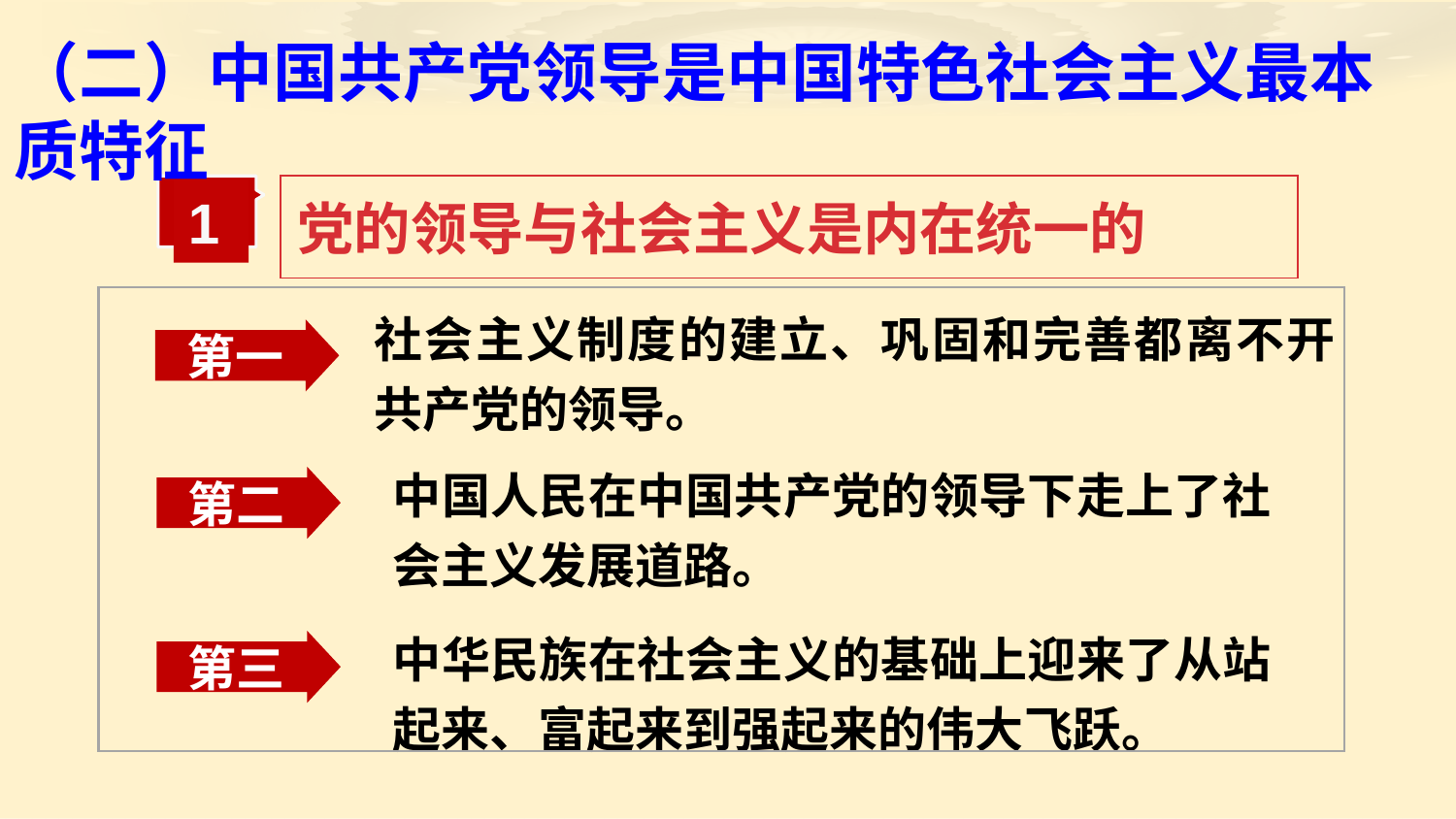

（二）中国共产党领导是中国特色社会主义最本质特征
党的领导与社会主义是内在统一的

1

社会主义制度的建立、巩固和完善都离不开共产党的领导。
第一
中国人民在中国共产党的领导下走上了社会主义发展道路。
第二
中华民族在社会主义的基础上迎来了从站起来、富起来到强起来的伟大飞跃。
第三